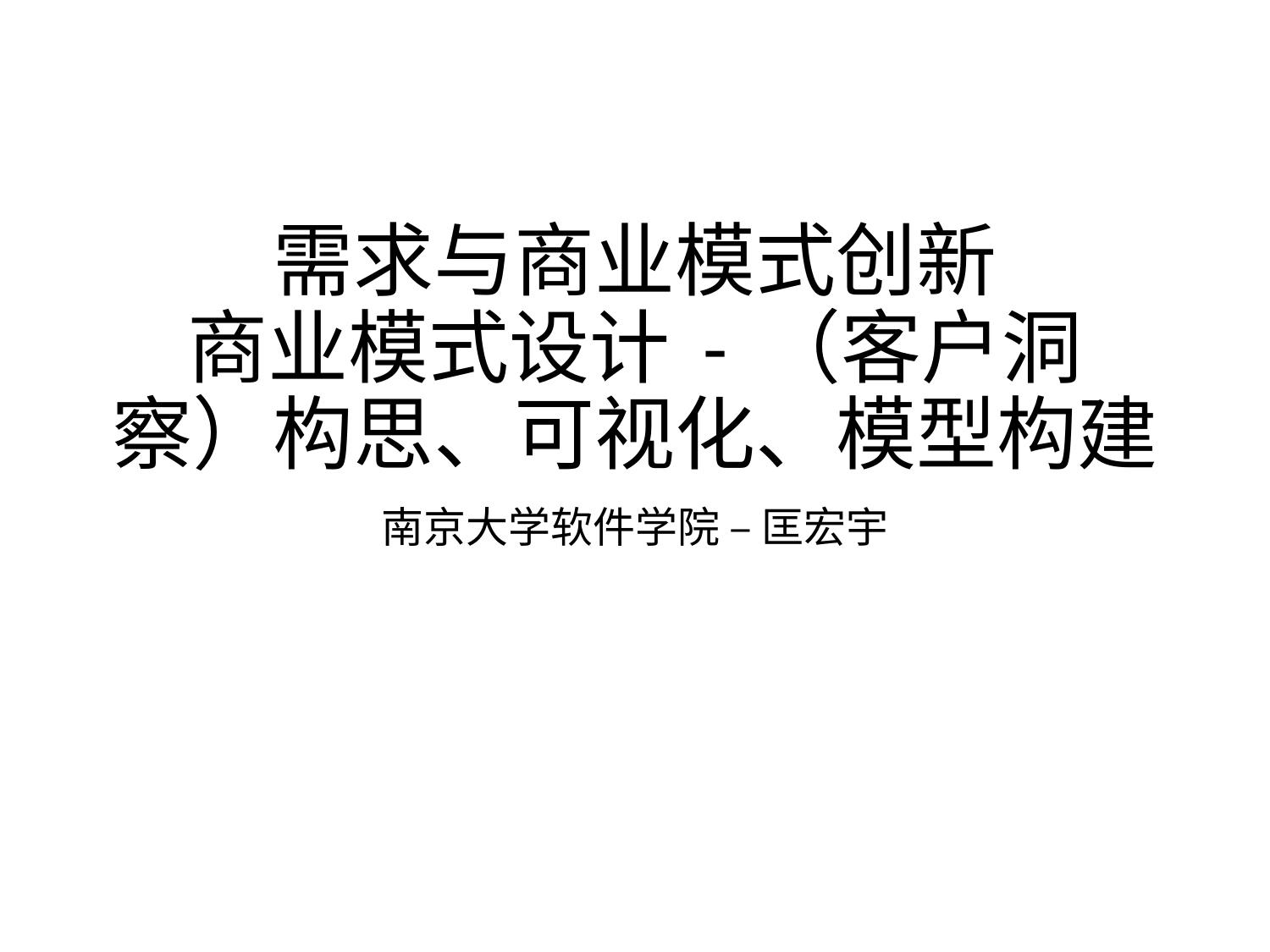

# 需求与商业模式创新 商业模式设计 - （客户洞察）构思、可视化、模型构建
南京大学软件学院 – 匡宏宇